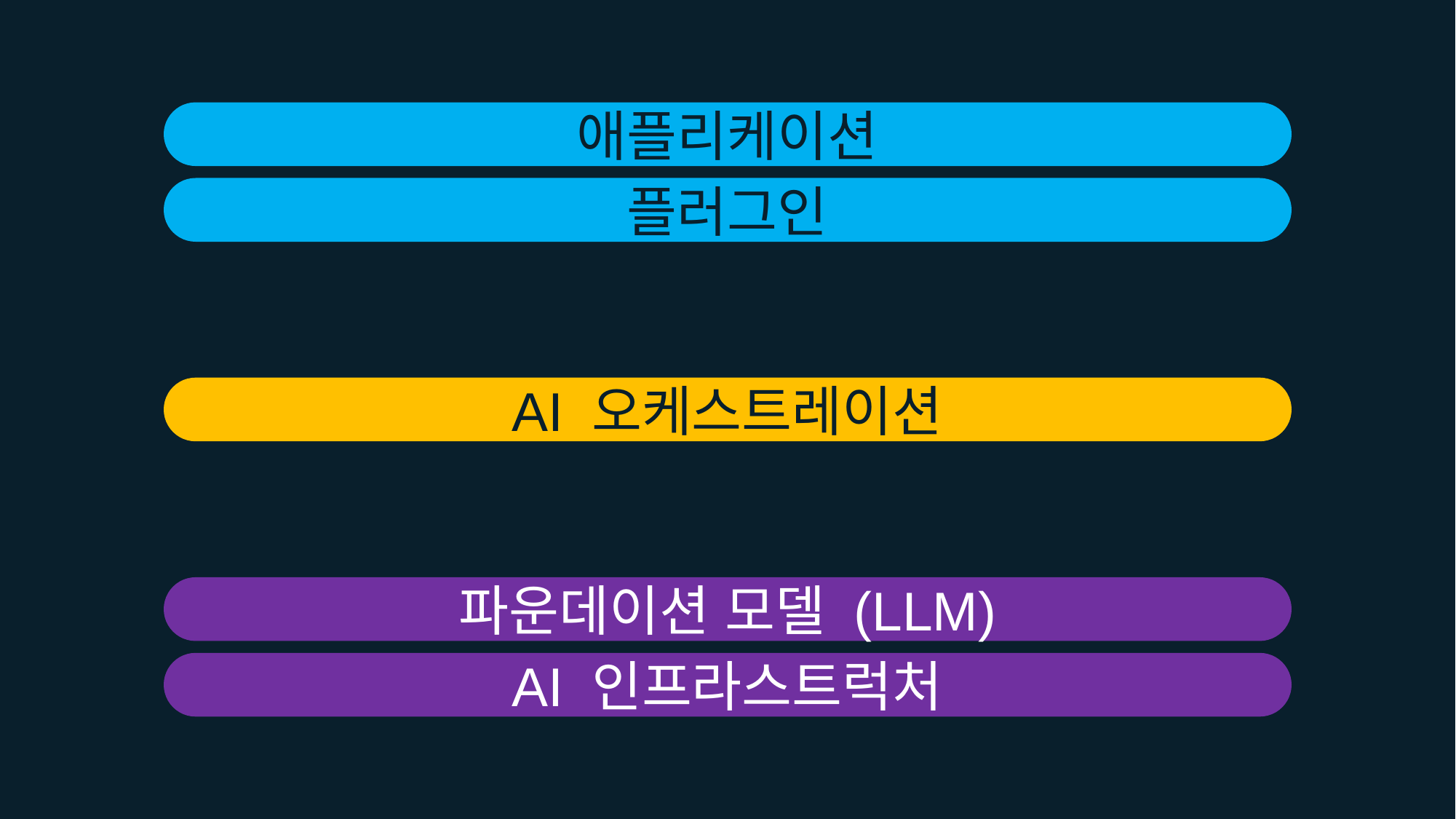

애플리케이션
플러그인
AI 오케스트레이션
파운데이션 모델 (LLM)
AI 인프라스트럭처